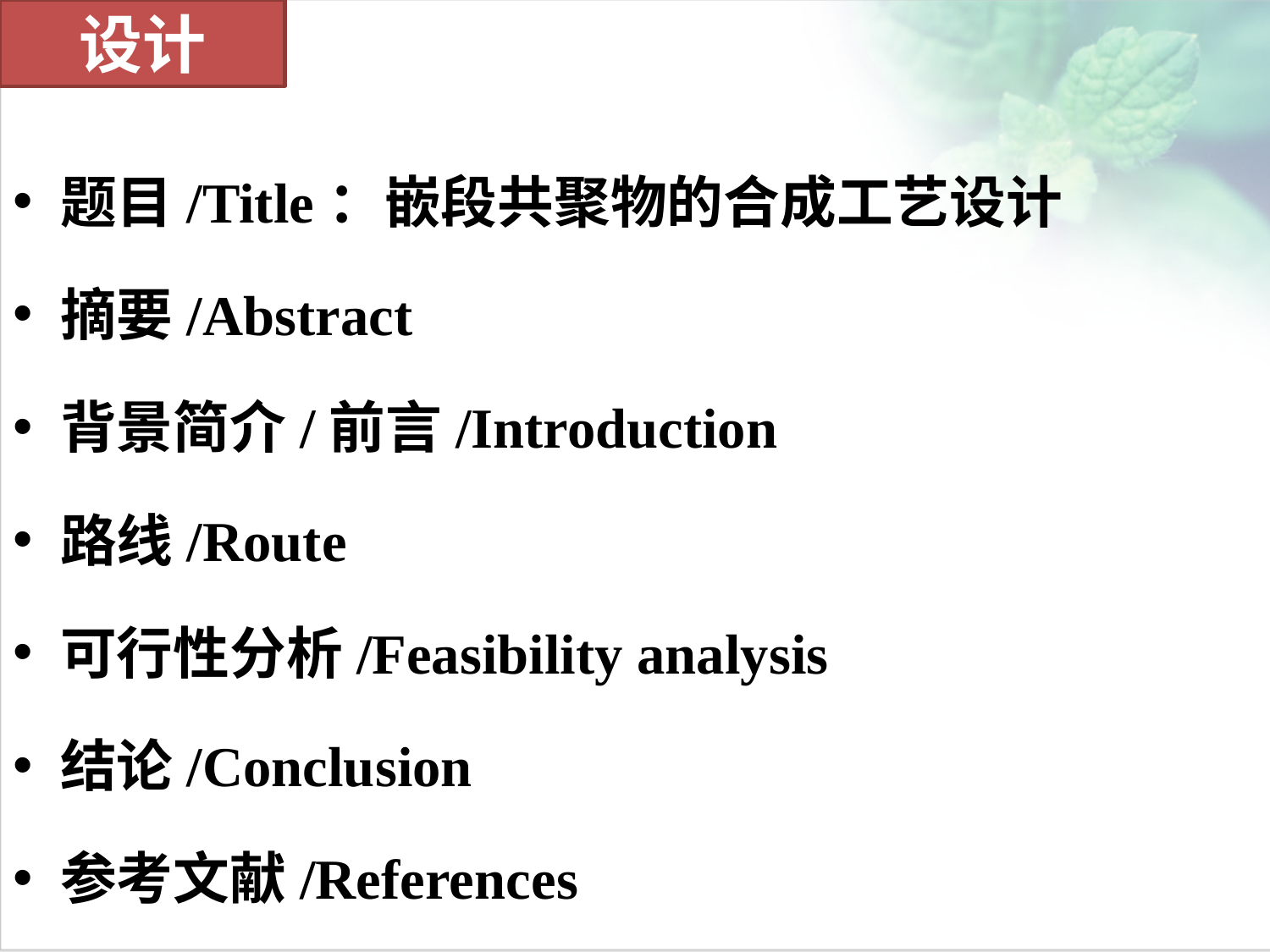

设计
题目/Title：嵌段共聚物的合成工艺设计
摘要/Abstract
背景简介/前言/Introduction
路线/Route
可行性分析/Feasibility analysis
结论/Conclusion
参考文献/References